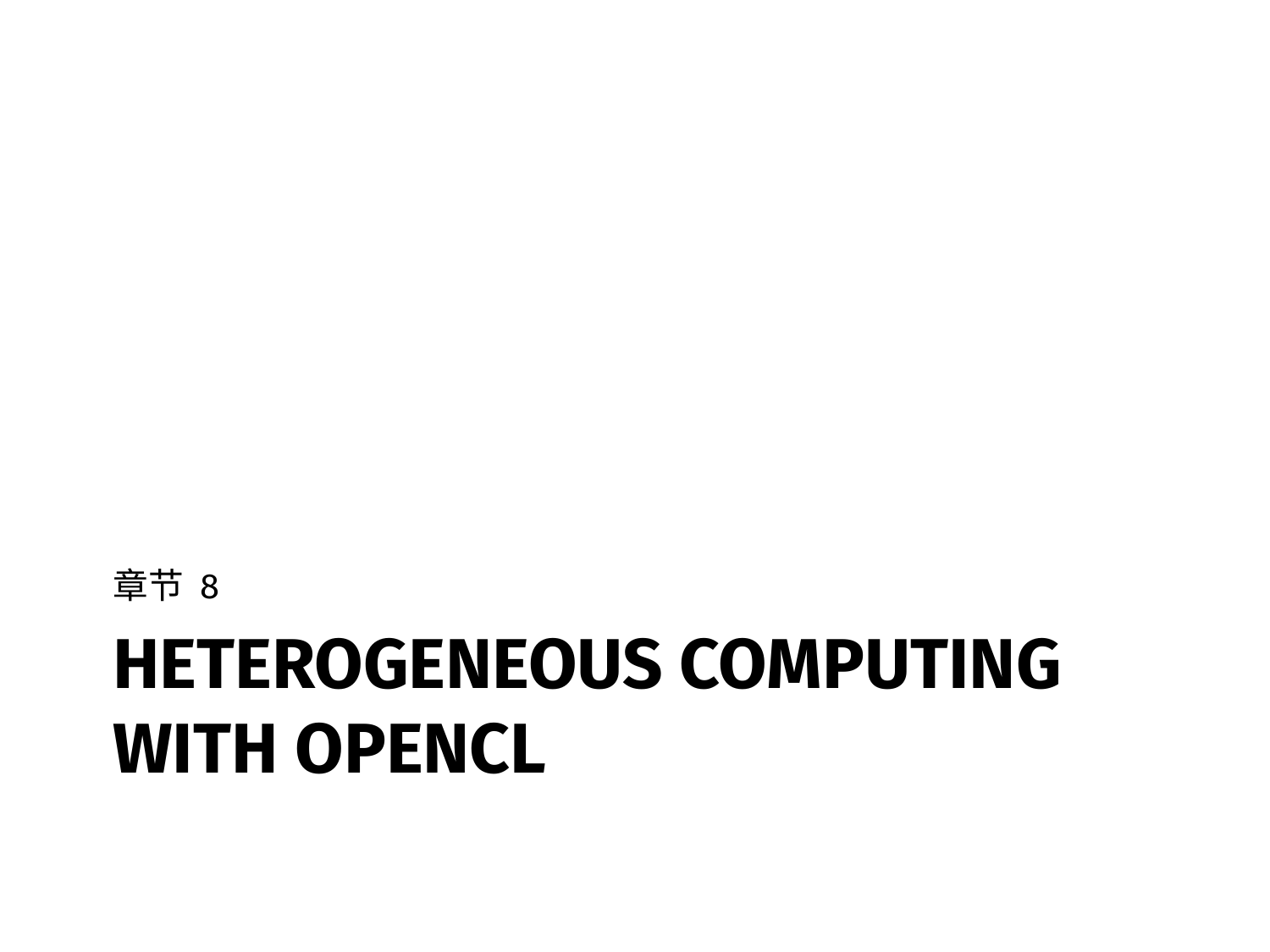

章节 8
# Heterogeneous computing with OpenCL